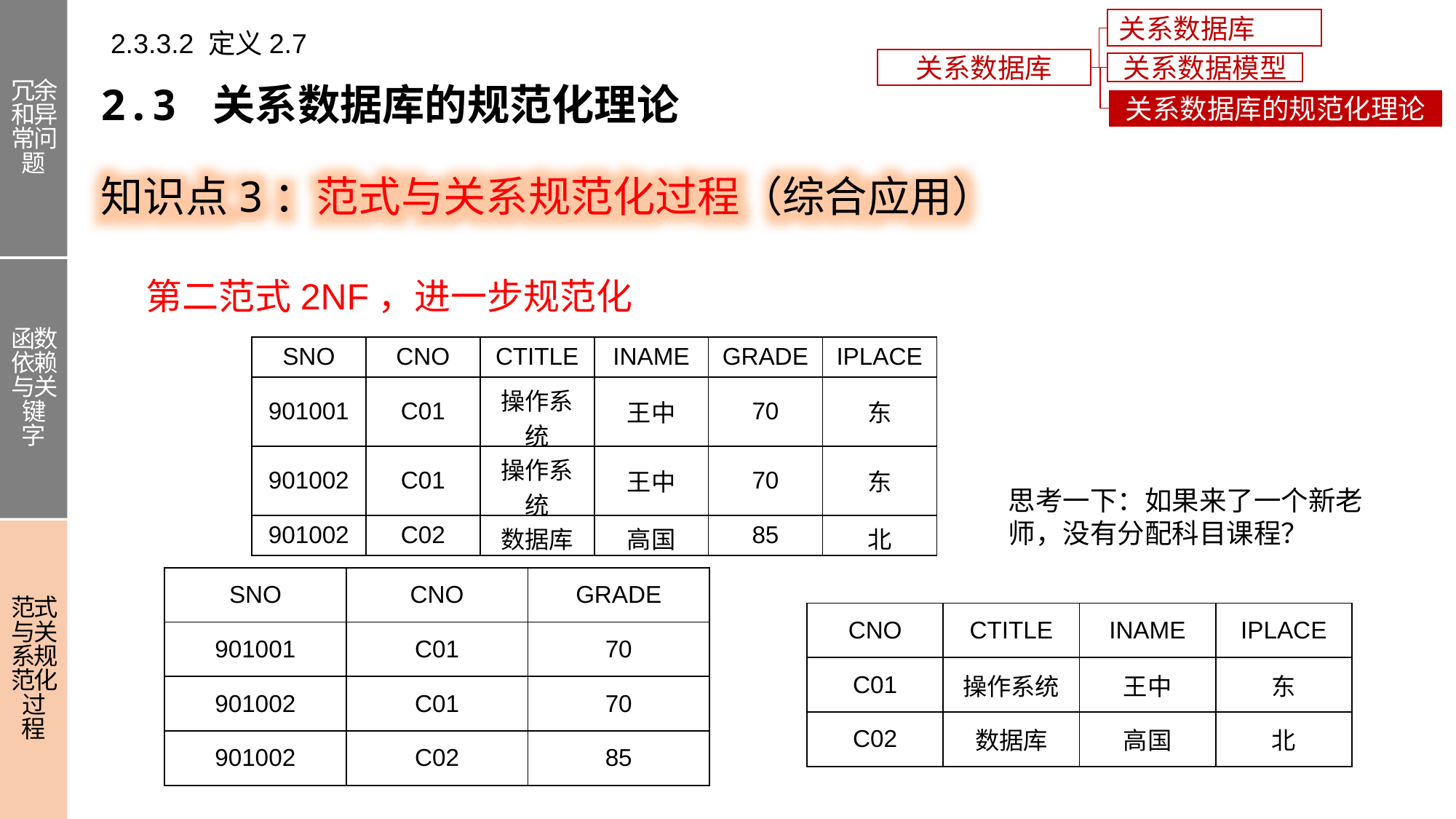

冗余和异常问题
函数依赖与关键字
范式与关系规范化过程
关系数据库概述
2.3.3.2 定义2.7
关系数据库
关系数据模型
2.3 关系数据库的规范化理论
关系数据库的规范化理论
知识点3：范式与关系规范化过程（综合应用）
第二范式2NF，进一步规范化
| SNO | CNO | CTITLE | INAME | GRADE | IPLACE |
| --- | --- | --- | --- | --- | --- |
| 901001 | C01 | 操作系统 | 王中 | 70 | 东 |
| 901002 | C01 | 操作系统 | 王中 | 70 | 东 |
| 901002 | C02 | 数据库 | 高国 | 85 | 北 |
思考一下：如果来了一个新老师，没有分配科目课程？
| SNO | CNO | GRADE |
| --- | --- | --- |
| 901001 | C01 | 70 |
| 901002 | C01 | 70 |
| 901002 | C02 | 85 |
| CNO | CTITLE | INAME | IPLACE |
| --- | --- | --- | --- |
| C01 | 操作系统 | 王中 | 东 |
| C02 | 数据库 | 高国 | 北 |